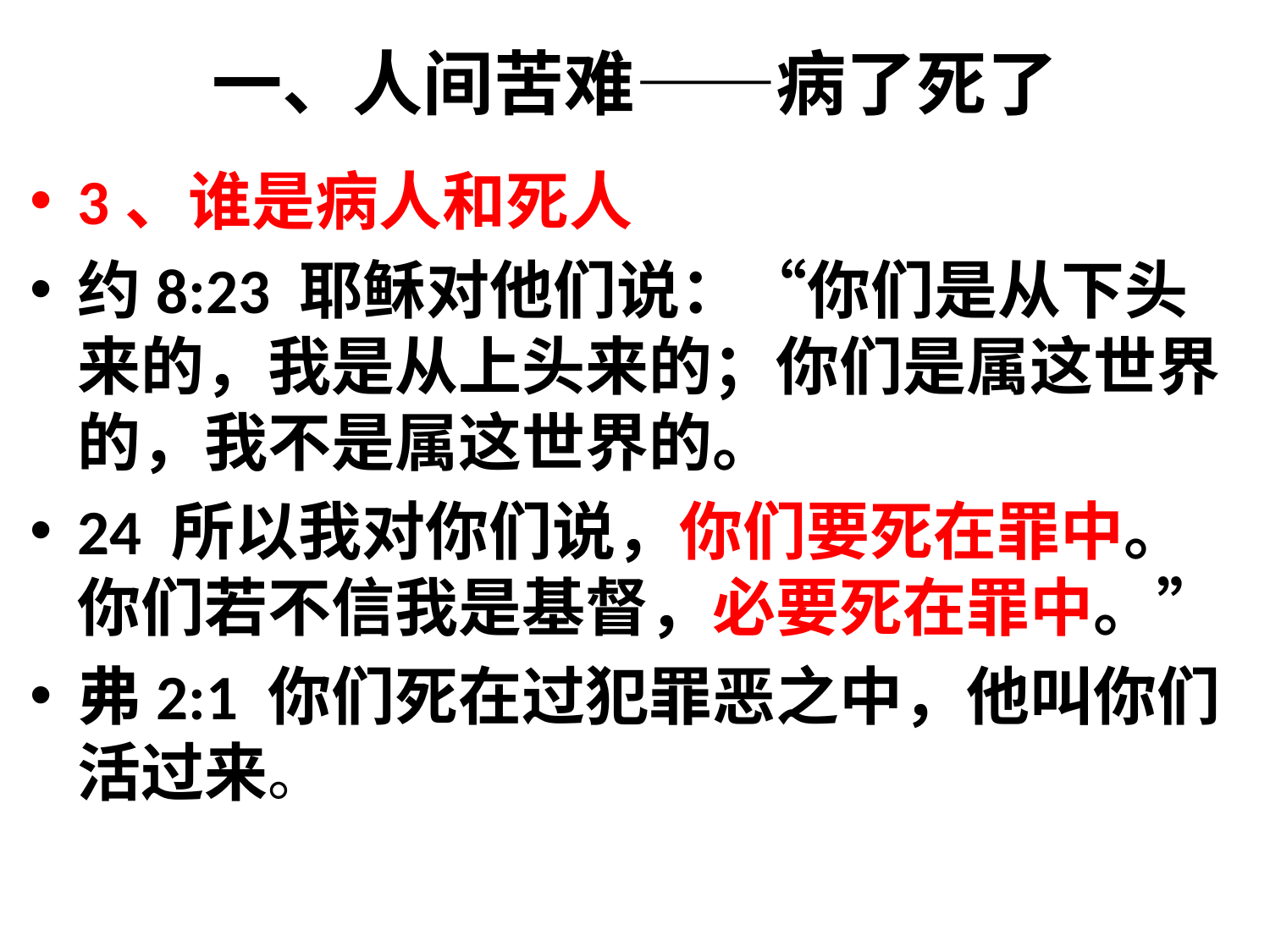

# 一、人间苦难——病了死了
3、谁是病人和死人
约8:23 耶稣对他们说：“你们是从下头来的，我是从上头来的；你们是属这世界的，我不是属这世界的。
24 所以我对你们说，你们要死在罪中。你们若不信我是基督，必要死在罪中。”
弗2:1 你们死在过犯罪恶之中，他叫你们活过来。